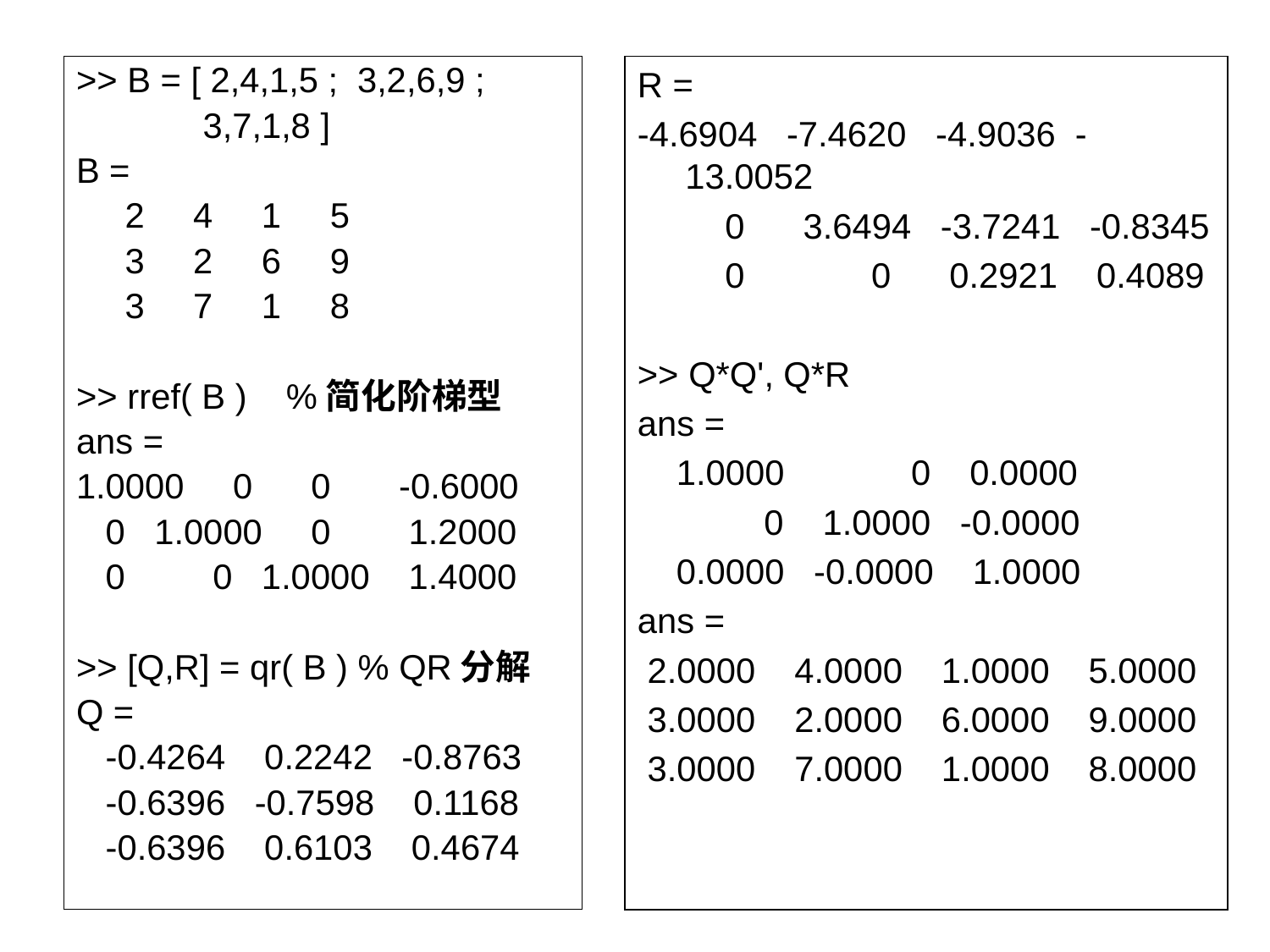

>> B = [ 2,4,1,5 ;  3,2,6,9 ;
             3,7,1,8 ]
B =
     2     4     1     5
     3     2     6     9
     3     7     1     8

>> rref( B )    %简化阶梯型
ans =
1.0000     0      0       -0.6000
   0   1.0000     0        1.2000
   0         0   1.0000    1.4000

>> [Q,R] = qr( B ) % QR分解
Q =
   -0.4264    0.2242   -0.8763
   -0.6396   -0.7598    0.1168
   -0.6396    0.6103    0.4674
R =
-4.6904   -7.4620   -4.9036  -13.0052
         0      3.6494   -3.7241   -0.8345
         0             0      0.2921    0.4089

>> Q*Q', Q*R
ans =
    1.0000             0    0.0000
             0    1.0000   -0.0000
    0.0000   -0.0000    1.0000
ans =
 2.0000    4.0000    1.0000    5.0000
 3.0000    2.0000    6.0000    9.0000
 3.0000    7.0000    1.0000    8.0000